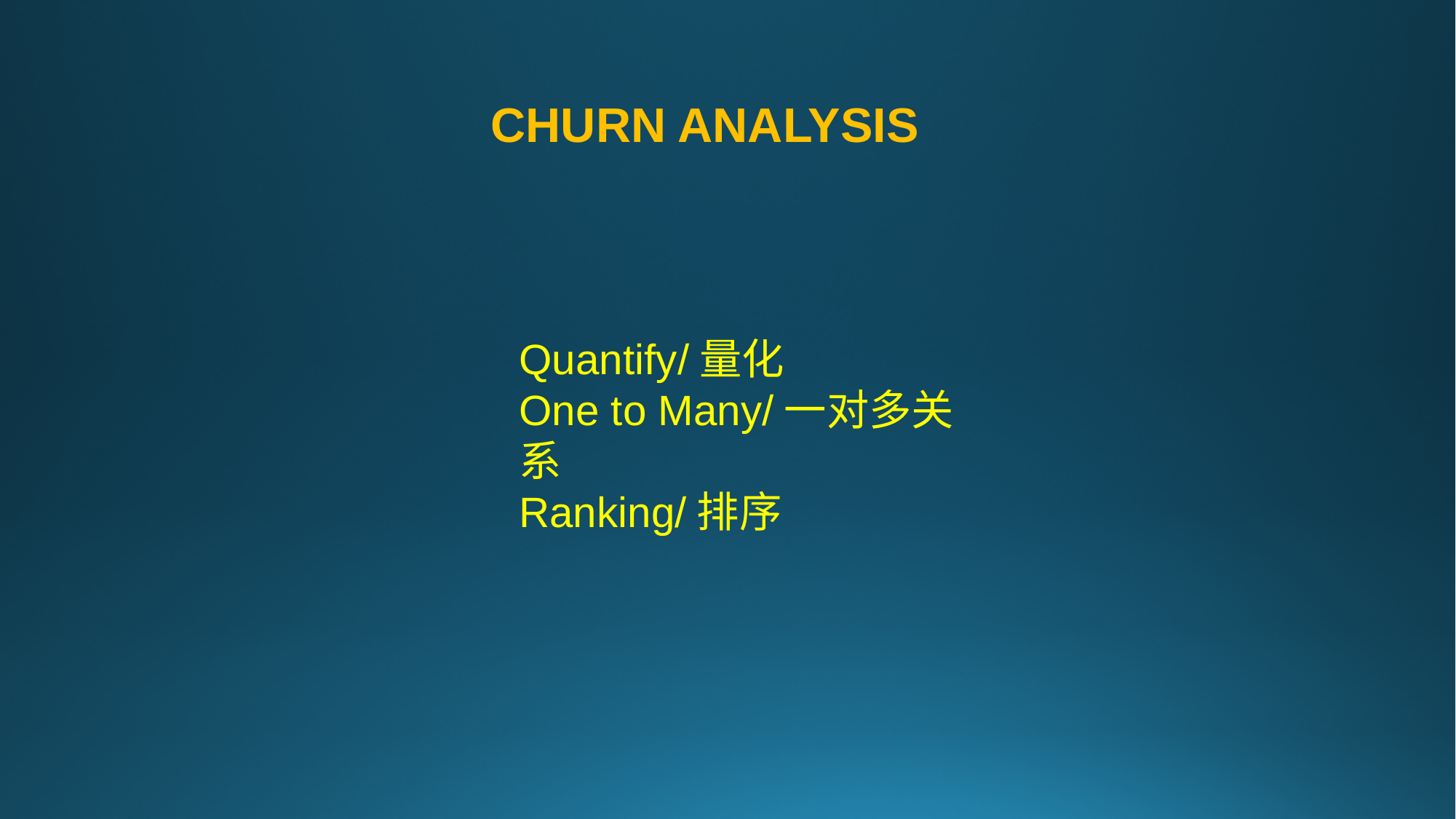

CHURN ANALYSIS
Quantify/量化
One to Many/一对多关系
Ranking/排序